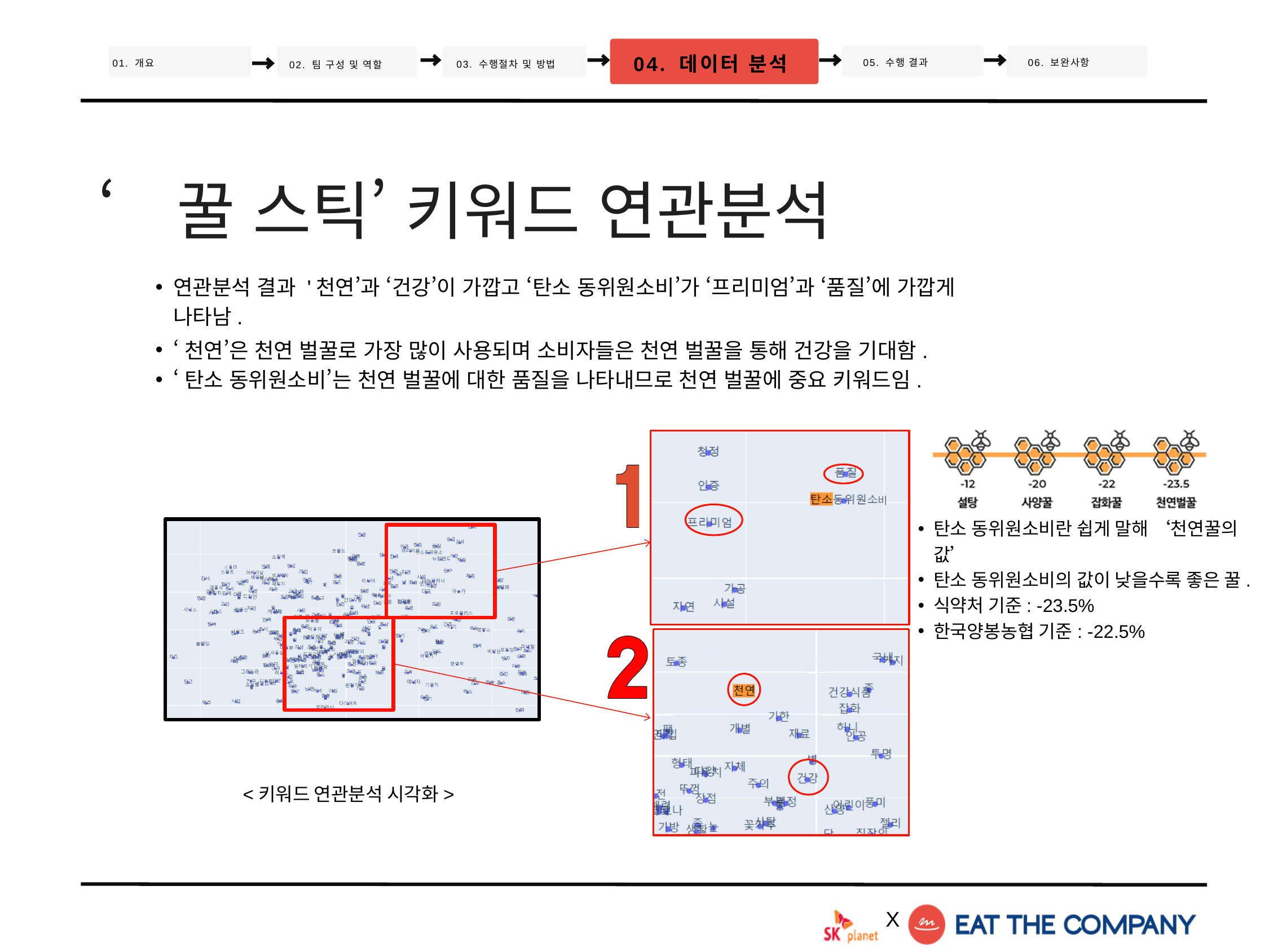

04. 데이터 분석

05. 수행 결과

06. 보완사항

02. 팀 구성 및 역할

01. 개요

03. 수행절차 및 방법

‘꿀 스틱’ 키워드 연관분석

연관분석 결과 '천연’과 ‘건강’이 가깝고 ‘탄소 동위원소비’가 ‘프리미엄’과 ‘품질’에 가깝게 나타남.

‘천연’은 천연 벌꿀로 가장 많이 사용되며 소비자들은 천연 벌꿀을 통해 건강을 기대함.
‘탄소 동위원소비’는 천연 벌꿀에 대한 품질을 나타내므로 천연 벌꿀에 중요 키워드임.

비

<키워드 연관분석 시각화>
탄소 동위원소비란 쉽게 말해 ‘천연꿀의 값’
탄소 동위원소비의 값이 낮을수록 좋은 꿀.
식약처 기준: -23.5%
한국양봉농협 기준: -22.5%

X